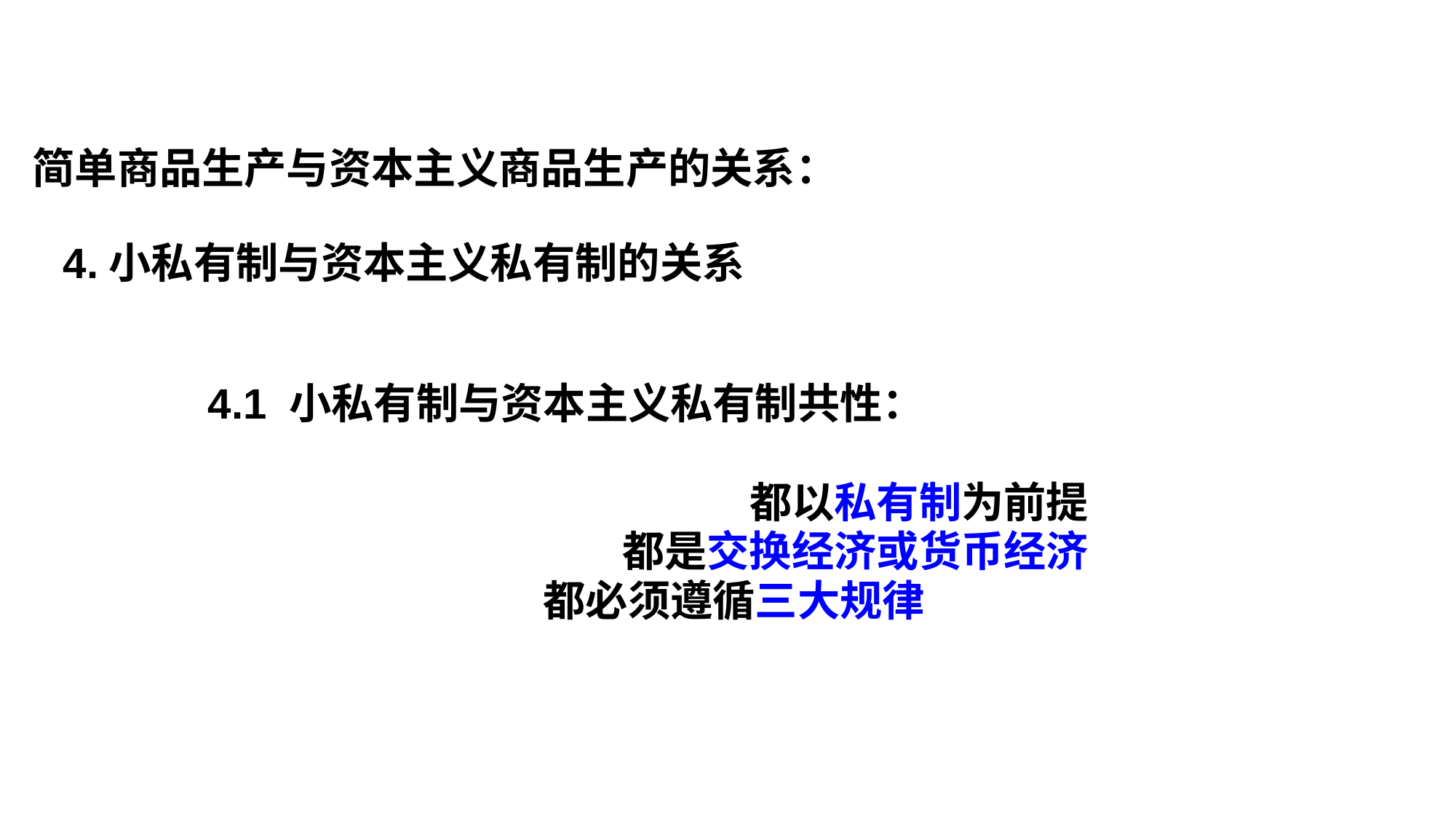

#
简单商品生产与资本主义商品生产的关系：
4.小私有制与资本主义私有制的关系

4.1 小私有制与资本主义私有制共性：

都以私有制为前提
都是交换经济或货币经济
都必须遵循三大规律